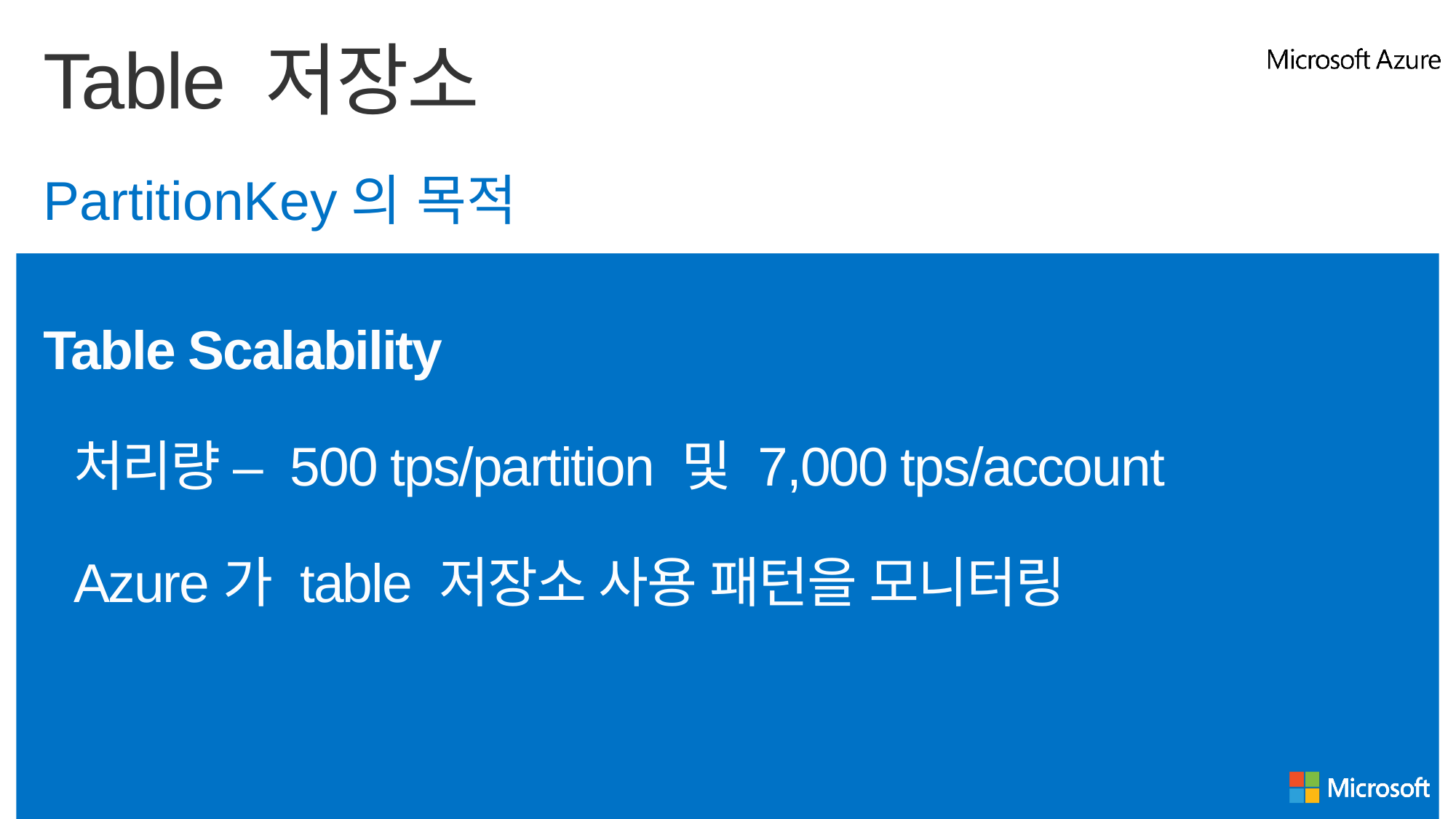

# Table 저장소
PartitionKey의 목적
Table Scalability
처리량 – 500 tps/partition 및 7,000 tps/account
Azure가 table 저장소 사용 패턴을 모니터링